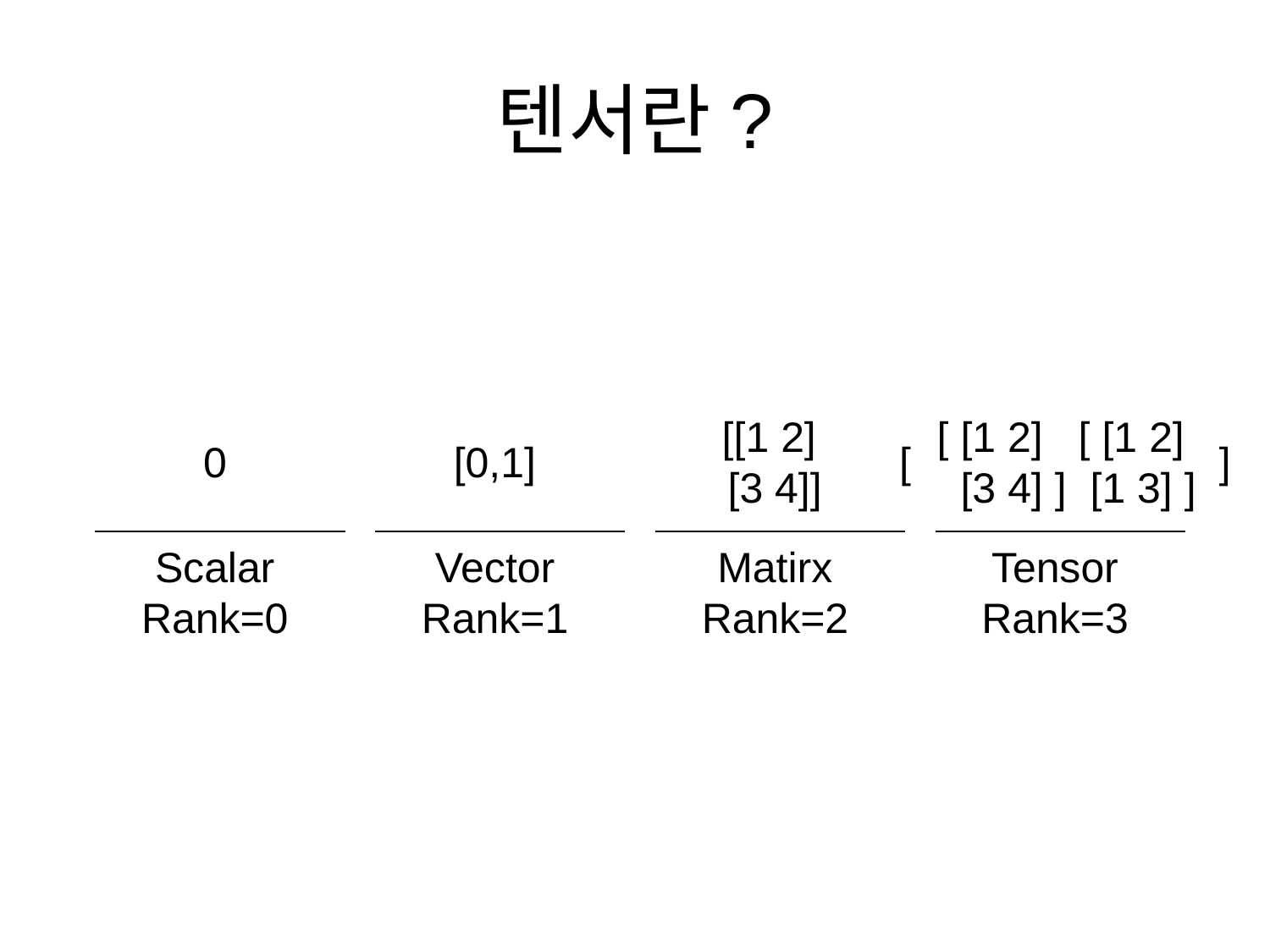

# 텐서란?
0
[0,1]
[[1 2]
[3 4]]
 [ [1 2]   [ [1 2]
    [3 4] ]  [1 3] ]
[
]
Scalar
Rank=0
Vector
Rank=1
Matirx
Rank=2
Tensor
Rank=3